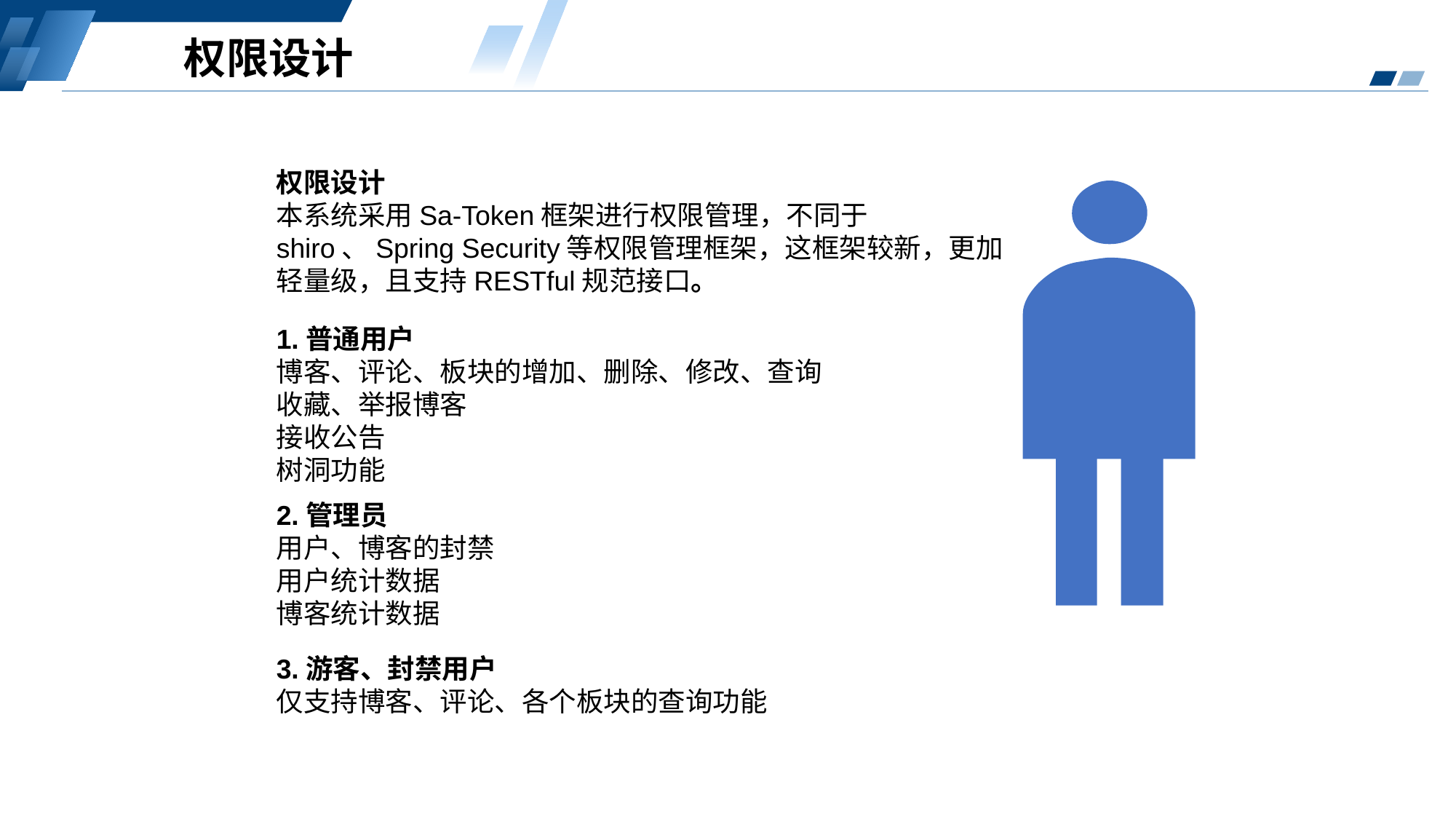

权限设计

权限设计
本系统采用Sa-Token框架进行权限管理，不同于shiro、Spring Security等权限管理框架，这框架较新，更加轻量级，且支持RESTful规范接口。

1.普通用户
博客、评论、板块的增加、删除、修改、查询
收藏、举报博客
接收公告
树洞功能
2.管理员
用户、博客的封禁
用户统计数据
博客统计数据
3.游客、封禁用户
仅支持博客、评论、各个板块的查询功能